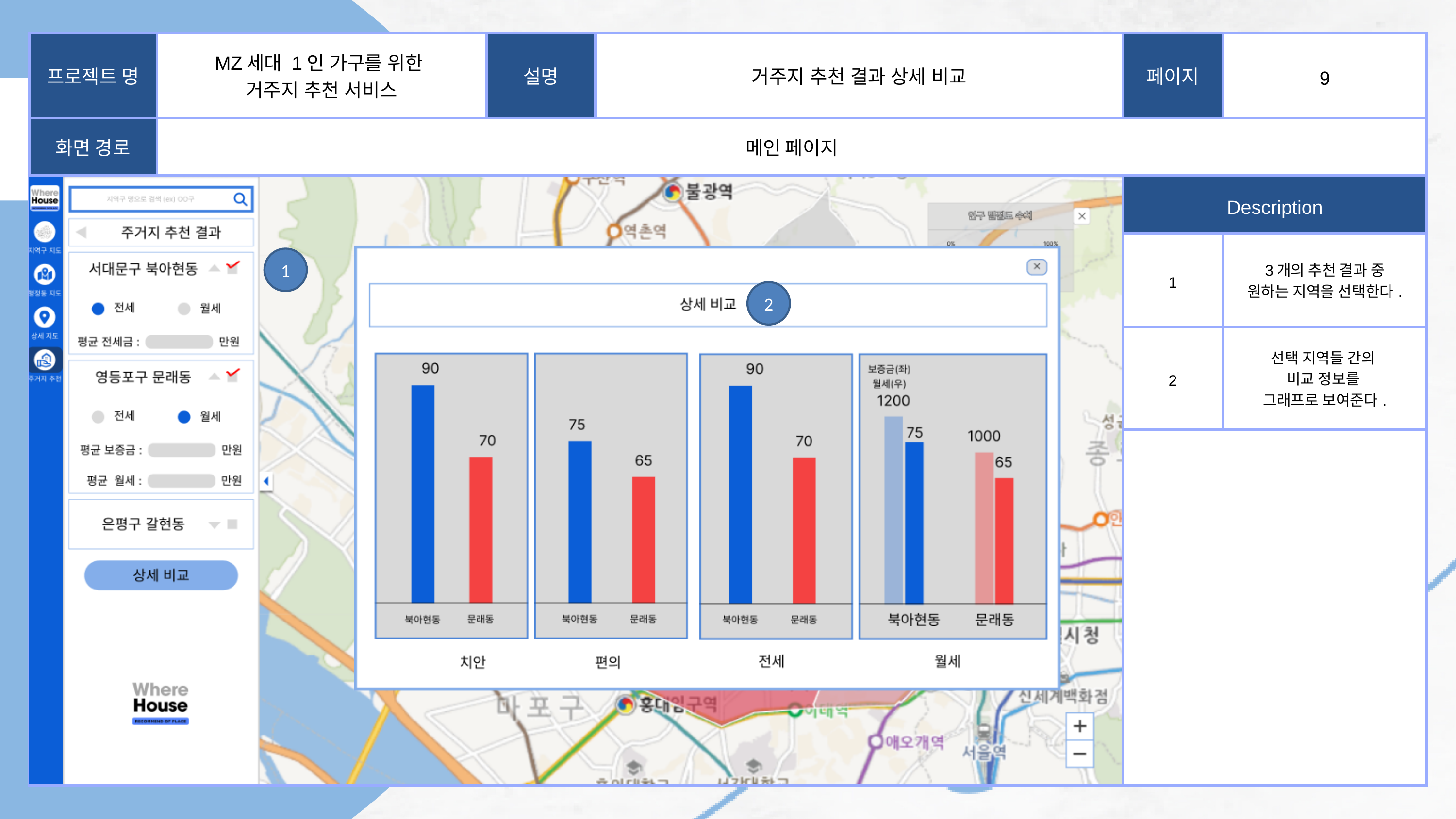

| 프로젝트 명 | MZ세대 1인 가구를 위한 거주지 추천 서비스 | 설명 | 거주지 추천 결과 상세 비교 | 페이지 | 9 |
| --- | --- | --- | --- | --- | --- |
| 화면 경로 | 메인 페이지 | 메인 페이지 | 메인 페이지 | 메인 페이지 | 메인 페이지 |
|  |  |  |  | Description | Description |
|  |  |  |  | 1 | 3개의 추천 결과 중 원하는 지역을 선택한다. |
|  |  |  |  | 2 | 선택 지역들 간의 비교 정보를 그래프로 보여준다. |
|  |  |  |  |  |  |

Who are we?
1
2
Shodwe Furniture started as a small furniture workshop in a home garage, in 2001. Our founder, Daniel Gallego, developed this business further into the leading furniture company as it is now, after 15 years of running it. Currently, our company has exported various kinds of furniture.